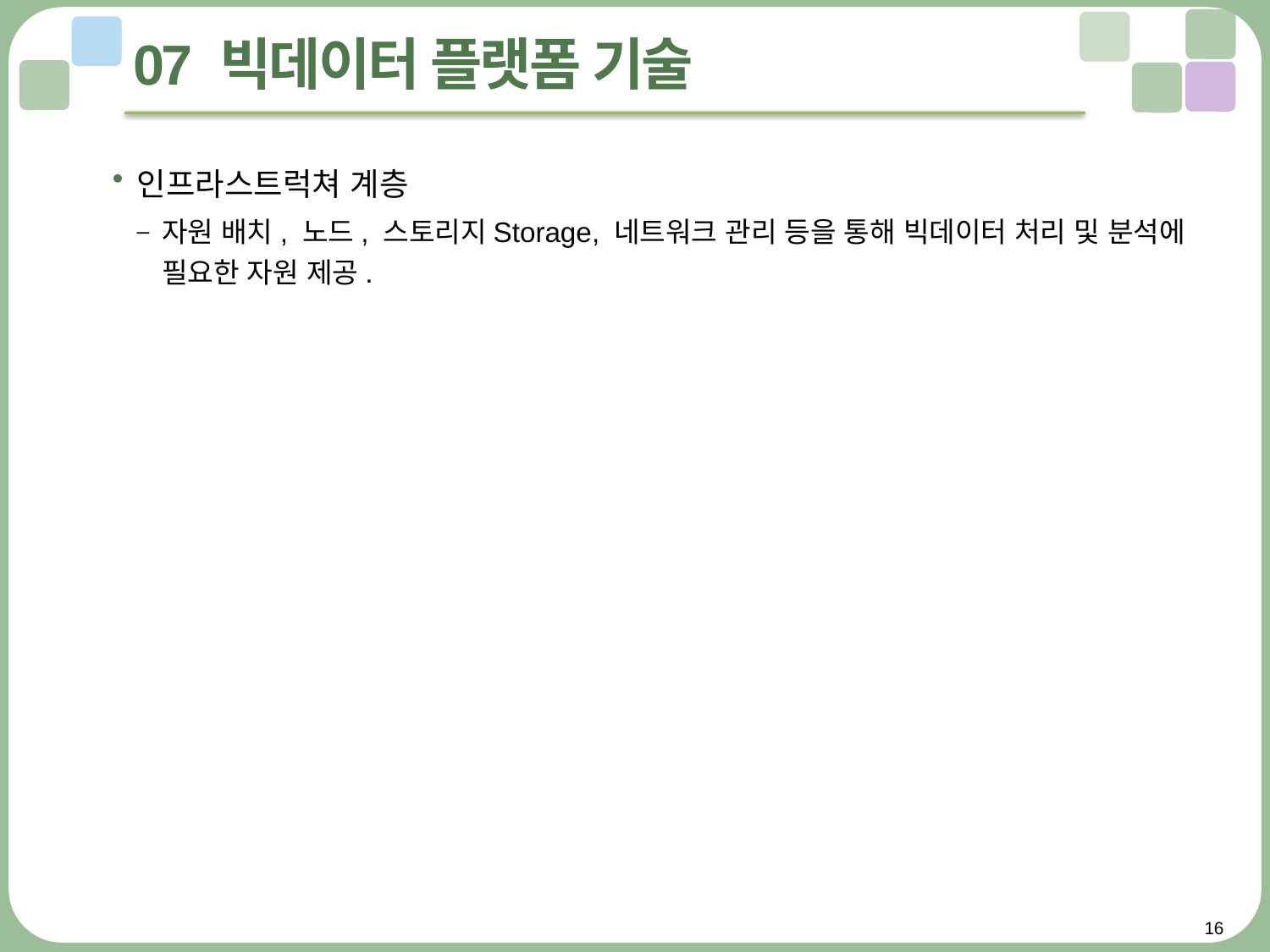

# 07 빅데이터 플랫폼 기술
인프라스트럭쳐 계층
자원 배치, 노드, 스토리지Storage, 네트워크 관리 등을 통해 빅데이터 처리 및 분석에 필요한 자원 제공.